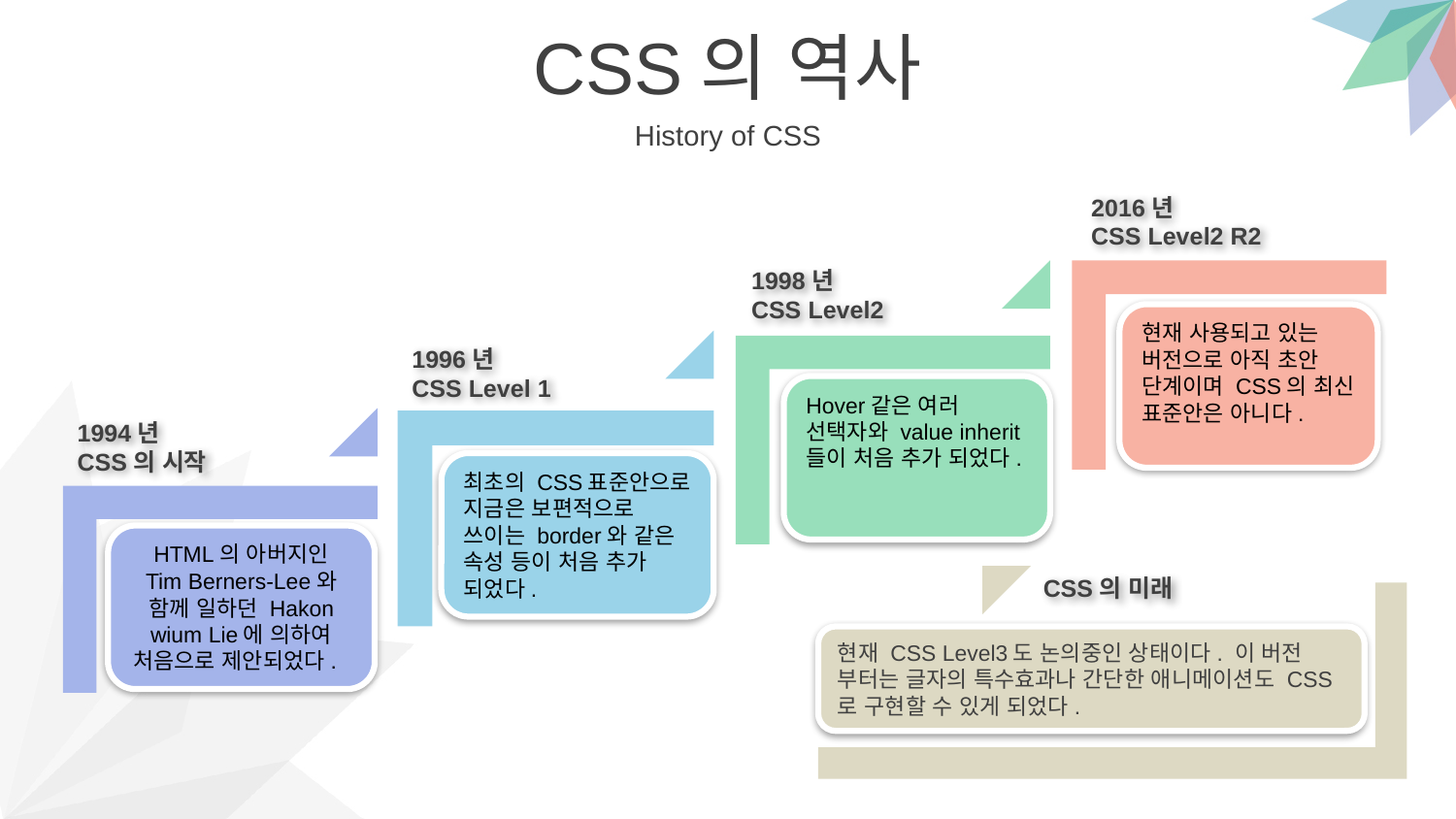

CSS의 역사
History of CSS
2016년
CSS Level2 R2
1998년
CSS Level2

현재 사용되고 있는 버전으로 아직 초안 단계이며 CSS의 최신 표준안은 아니다.

1996년
CSS Level 1
Hover같은 여러 선택자와 value inherit 들이 처음 추가 되었다.

1994년
CSS의 시작
최초의 CSS표준안으로
지금은 보편적으로 쓰이는 border와 같은 속성 등이 처음 추가 되었다.
HTML의 아버지인 Tim Berners-Lee와 함께 일하던 Hakon wium Lie에 의하여 처음으로 제안되었다.

CSS의 미래
현재 CSS Level3도 논의중인 상태이다. 이 버전 부터는 글자의 특수효과나 간단한 애니메이션도 CSS로 구현할 수 있게 되었다.